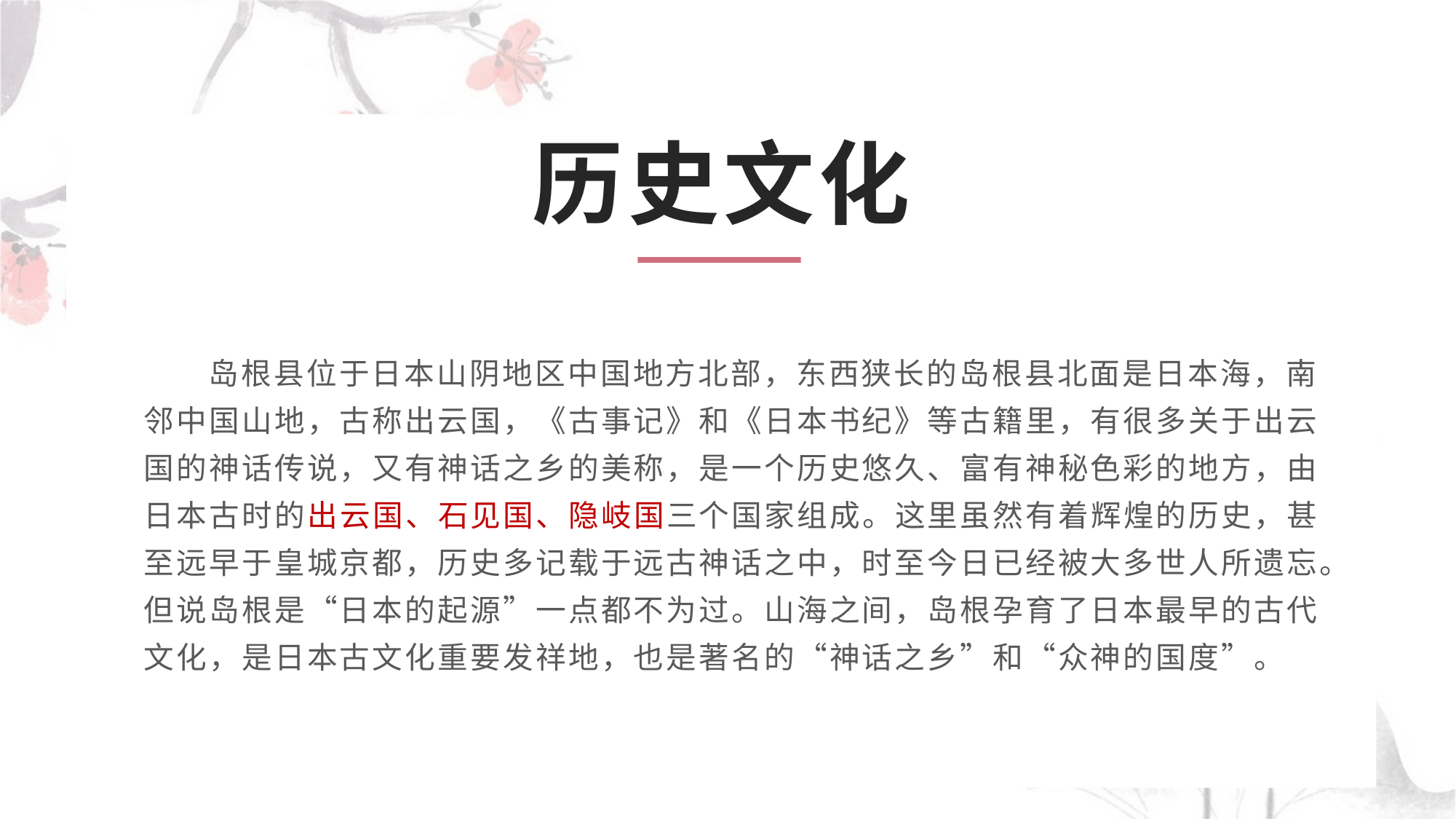

历史文化

岛根县位于日本山阴地区中国地方北部，东西狭长的岛根县北面是日本海，南邻中国山地，古称出云国，《古事记》和《日本书纪》等古籍里，有很多关于出云国的神话传说，又有神话之乡的美称，是一个历史悠久、富有神秘色彩的地方，由日本古时的出云国、石见国、隐岐国三个国家组成。这里虽然有着辉煌的历史，甚至远早于皇城京都，历史多记载于远古神话之中，时至今日已经被大多世人所遗忘。但说岛根是“日本的起源”一点都不为过。山海之间，岛根孕育了日本最早的古代文化，是日本古文化重要发祥地，也是著名的“神话之乡”和“众神的国度”。